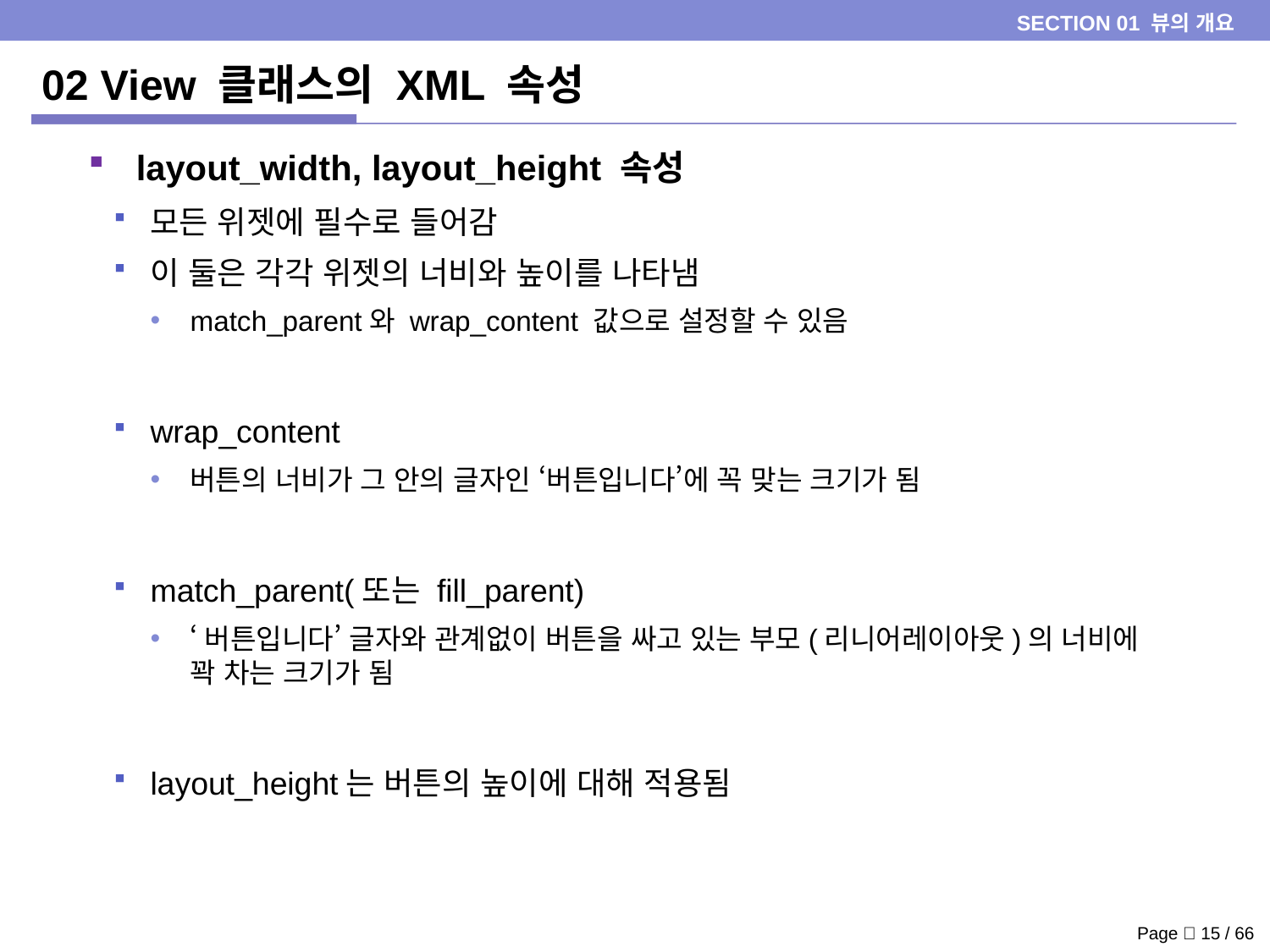

SECTION 01 뷰의 개요
# 02 View 클래스의 XML 속성
layout_width, layout_height 속성
모든 위젯에 필수로 들어감
이 둘은 각각 위젯의 너비와 높이를 나타냄
match_parent와 wrap_content 값으로 설정할 수 있음

wrap_content
버튼의 너비가 그 안의 글자인 ‘버튼입니다’에 꼭 맞는 크기가 됨

match_parent(또는 fill_parent)
‘버튼입니다’ 글자와 관계없이 버튼을 싸고 있는 부모(리니어레이아웃)의 너비에 꽉 차는 크기가 됨

layout_height는 버튼의 높이에 대해 적용됨